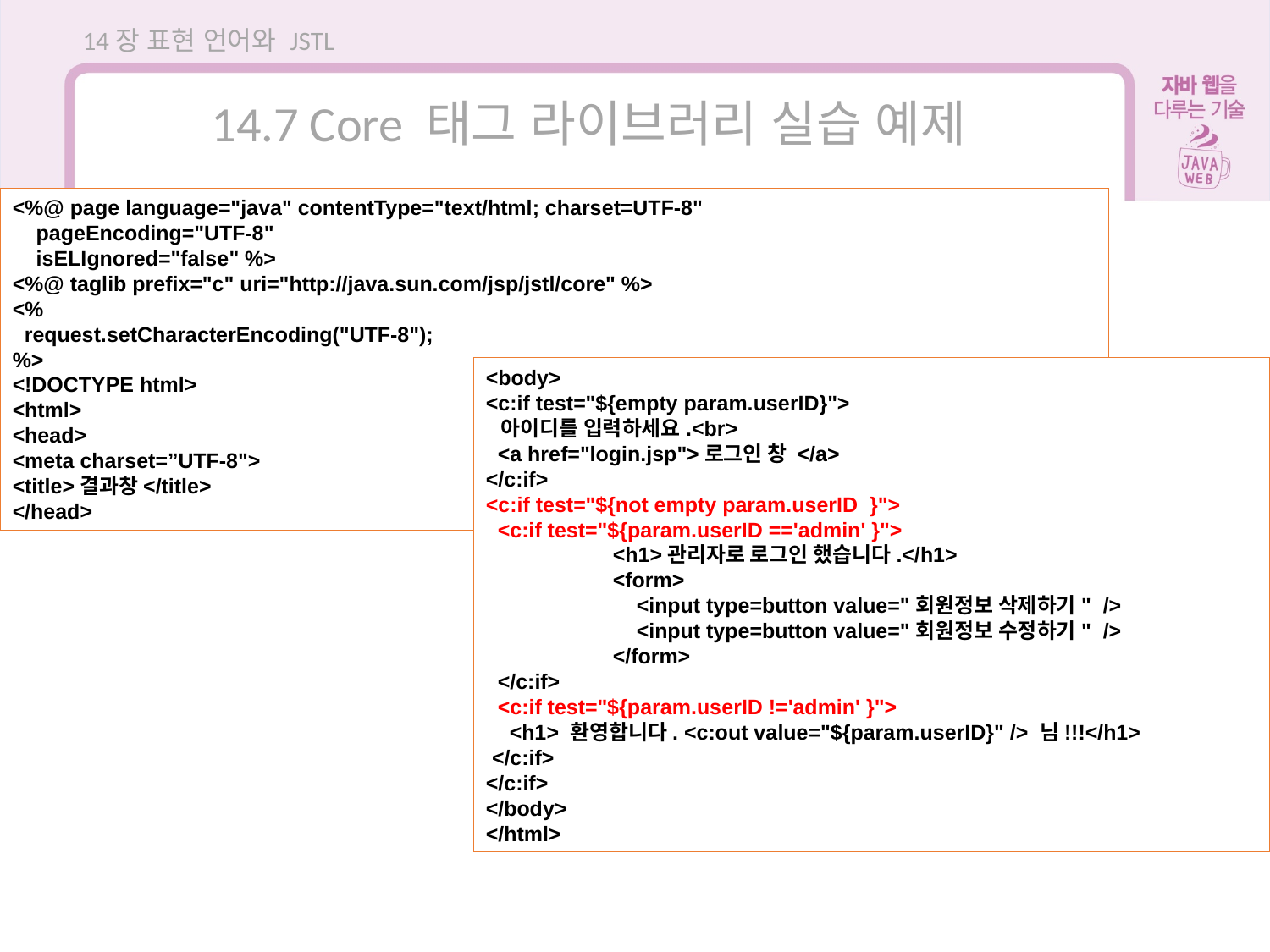

14장 표현 언어와 JSTL
14.7 Core 태그 라이브러리 실습 예제
<%@ page language="java" contentType="text/html; charset=UTF-8"
    pageEncoding="UTF-8"
    isELIgnored="false" %>
<%@ taglib prefix="c" uri="http://java.sun.com/jsp/jstl/core" %>
<%
  request.setCharacterEncoding("UTF-8");
%>
<!DOCTYPE html>
<html>
<head>
<meta charset=”UTF-8">
<title>결과창</title>
</head>
<body>
<c:if test="${empty param.userID}">
  아이디를 입력하세요.<br>
  <a href="login.jsp">로그인 창 </a>
</c:if>
<c:if test="${not empty param.userID  }">
  <c:if test="${param.userID =='admin' }">
  	<h1>관리자로 로그인 했습니다.</h1>
  	<form>
	    <input type=button value="회원정보 삭제하기"  />
	    <input type=button value="회원정보 수정하기"  />
  	</form>
  </c:if>
  <c:if test="${param.userID !='admin' }">
    <h1> 환영합니다. <c:out value="${param.userID}" /> 님!!!</h1>
 </c:if>
</c:if>
</body>
</html>